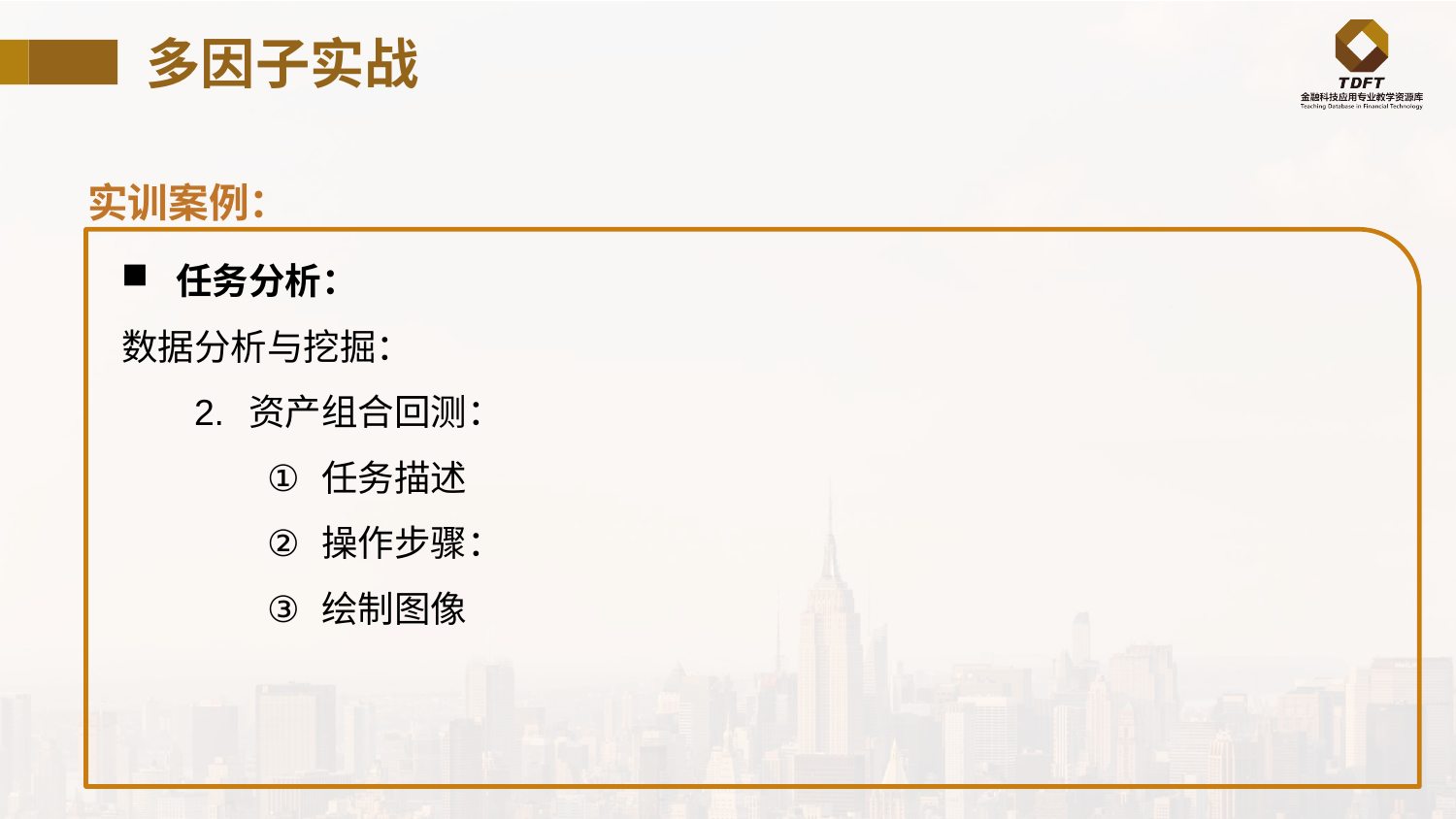

# 多因子实战

实训案例：

任务分析：
数据分析与挖掘：
资产组合回测：
任务描述
操作步骤：
绘制图像